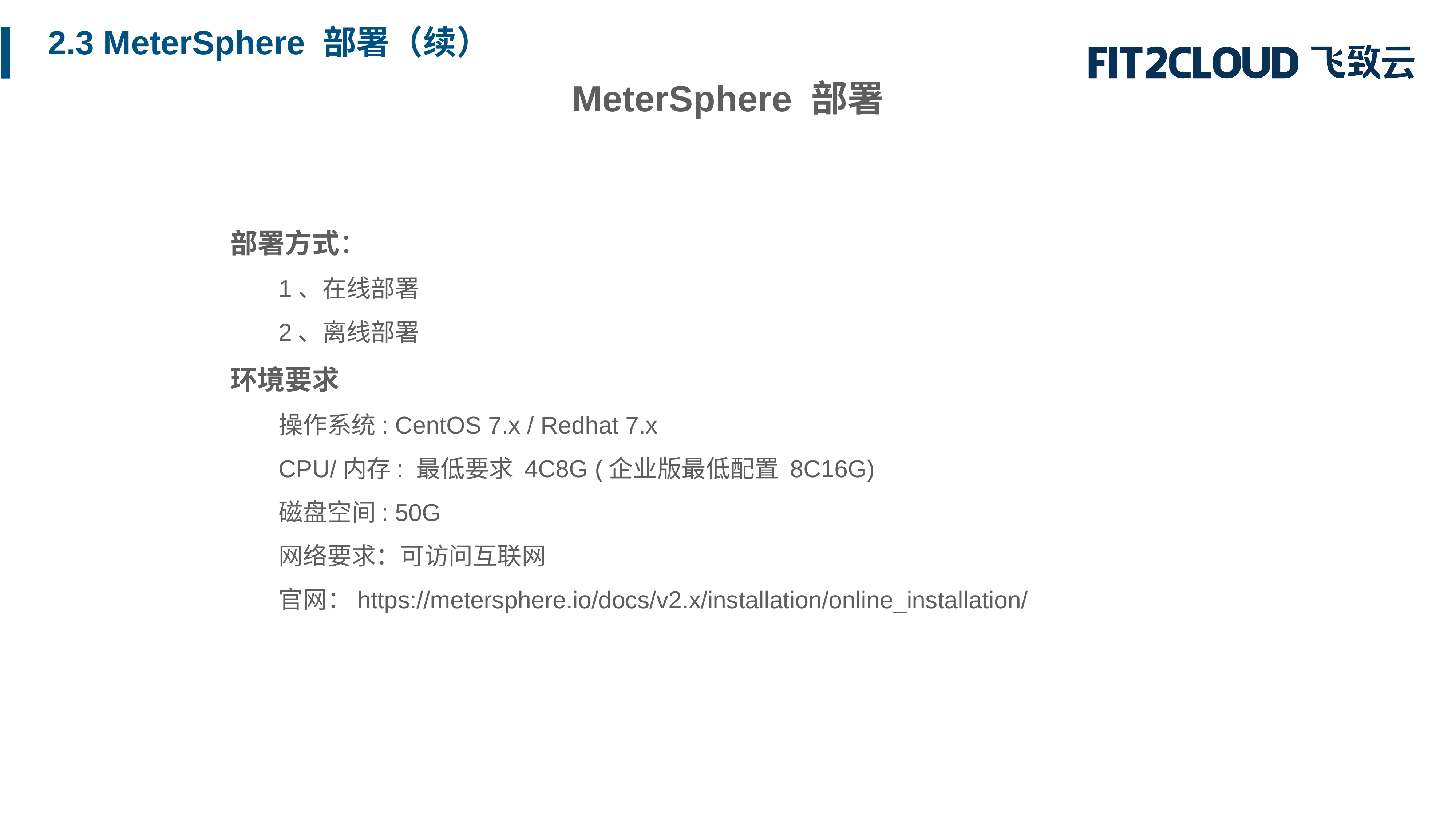

2.3 MeterSphere 部署（续）

MeterSphere 部署
部署方式：
1、在线部署
2、离线部署
环境要求
操作系统: CentOS 7.x / Redhat 7.x
CPU/内存: 最低要求 4C8G (企业版最低配置 8C16G)
磁盘空间: 50G
网络要求：可访问互联网
官网：https://metersphere.io/docs/v2.x/installation/online_installation/